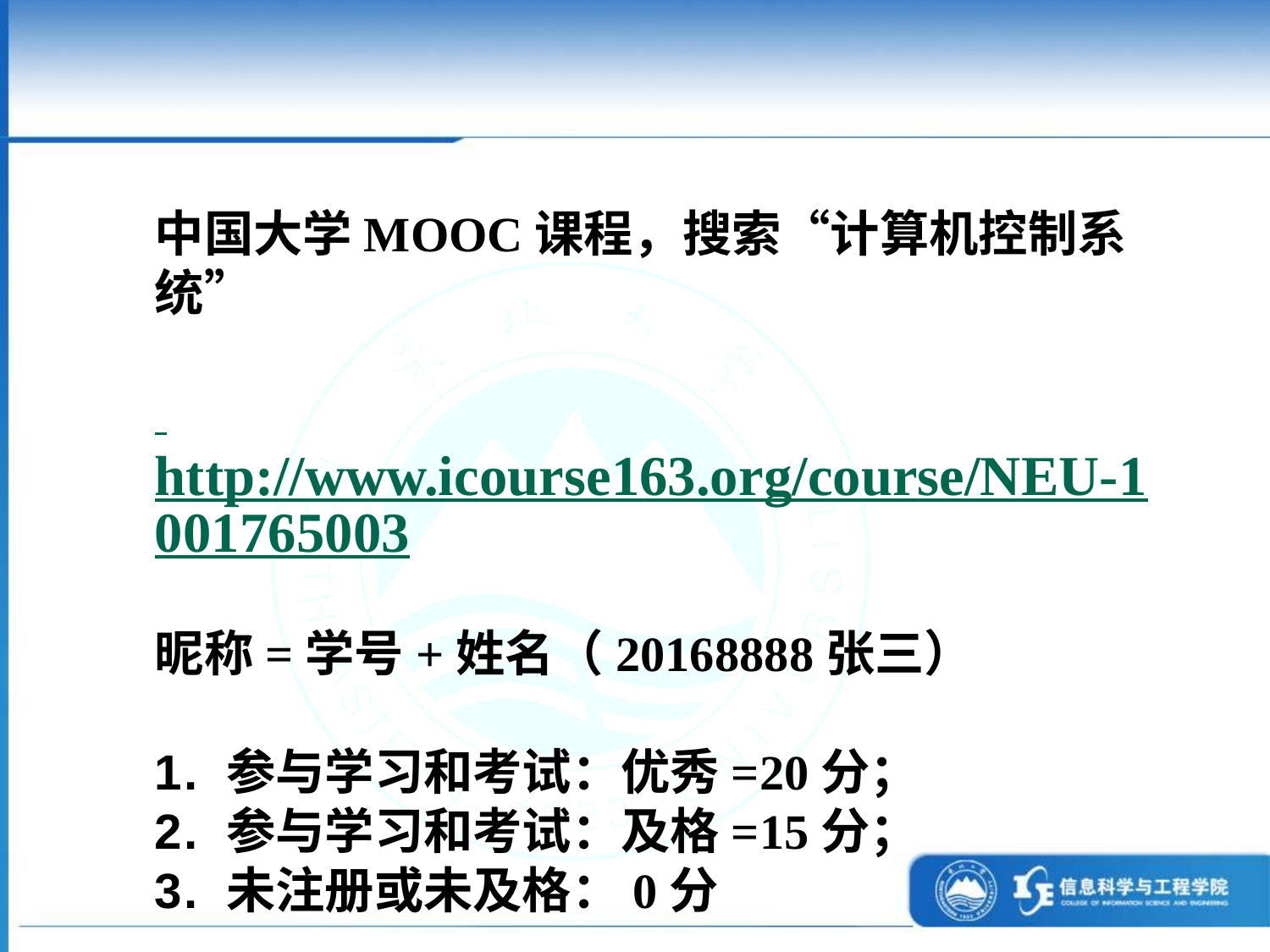

中国大学MOOC课程，搜索“计算机控制系统”

 http://www.icourse163.org/course/NEU-1001765003

昵称=学号+姓名（20168888张三）

参与学习和考试：优秀=20分；
参与学习和考试：及格=15分；
未注册或未及格：0分